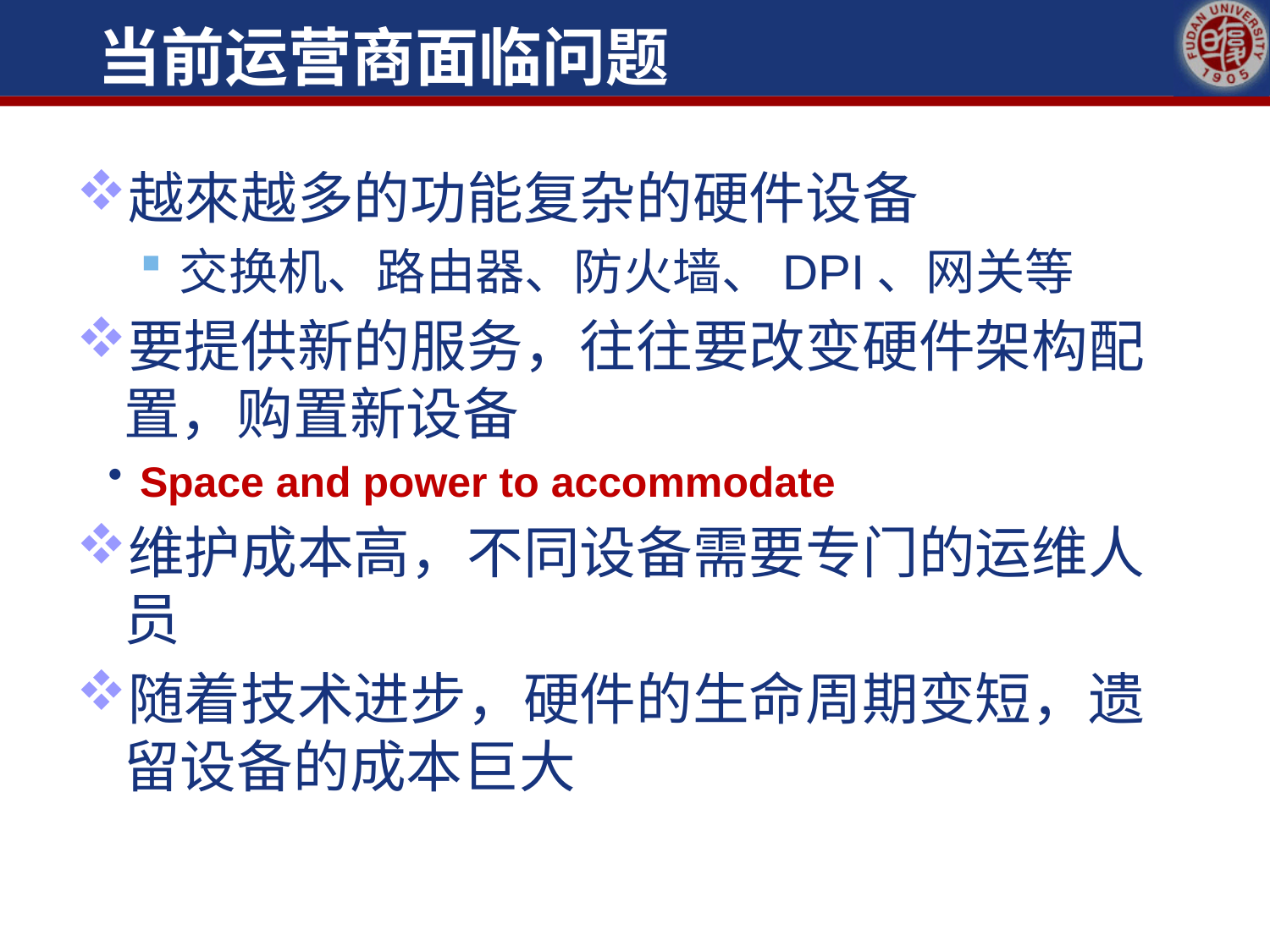

# 当前运营商面临问题
越來越多的功能复杂的硬件设备
交换机、路由器、防火墙、DPI、网关等
要提供新的服务，往往要改变硬件架构配置，购置新设备
Space and power to accommodate
维护成本高，不同设备需要专门的运维人员
随着技术进步，硬件的生命周期变短，遗留设备的成本巨大